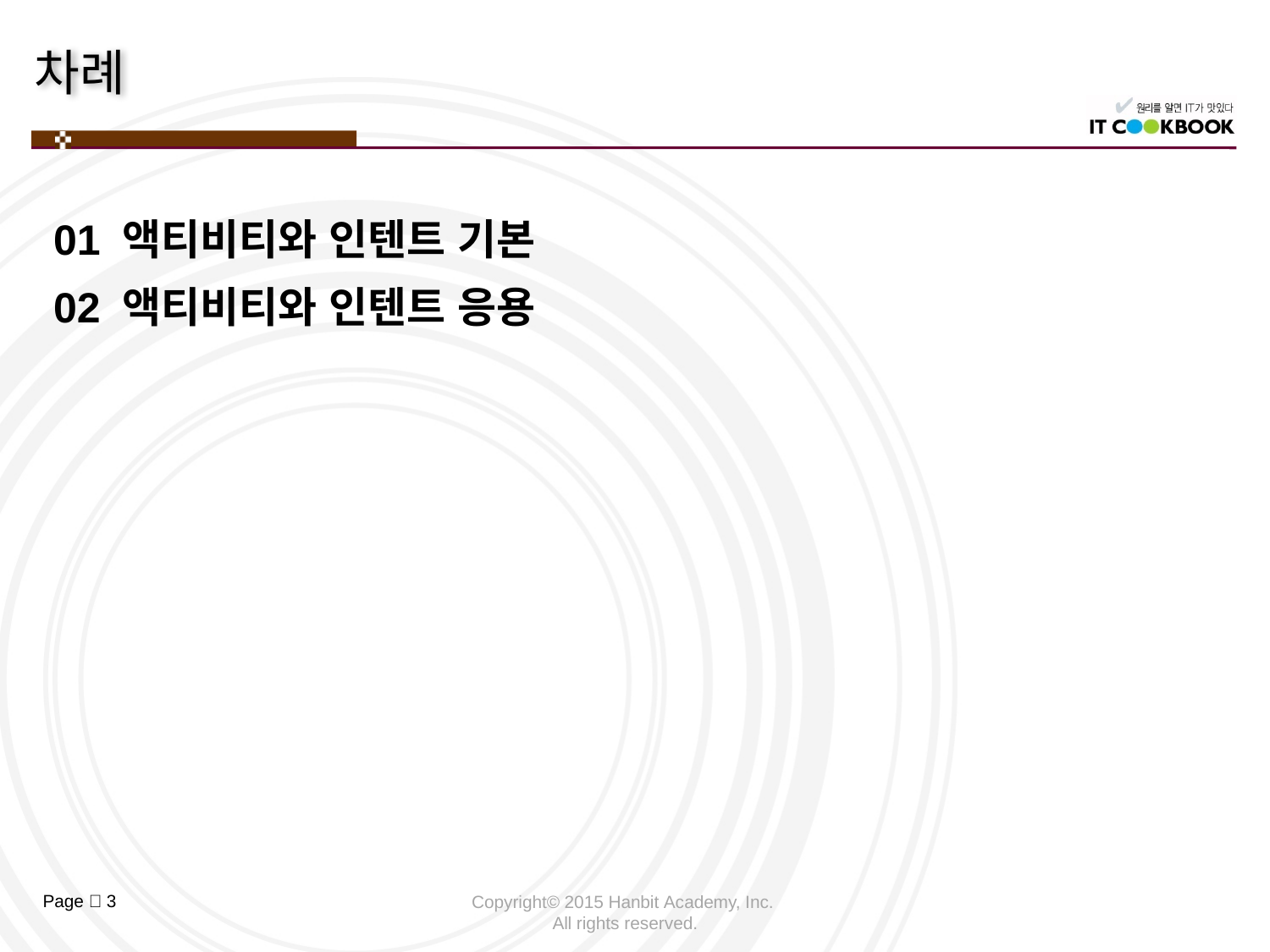

01 액티비티와 인텐트 기본
02 액티비티와 인텐트 응용